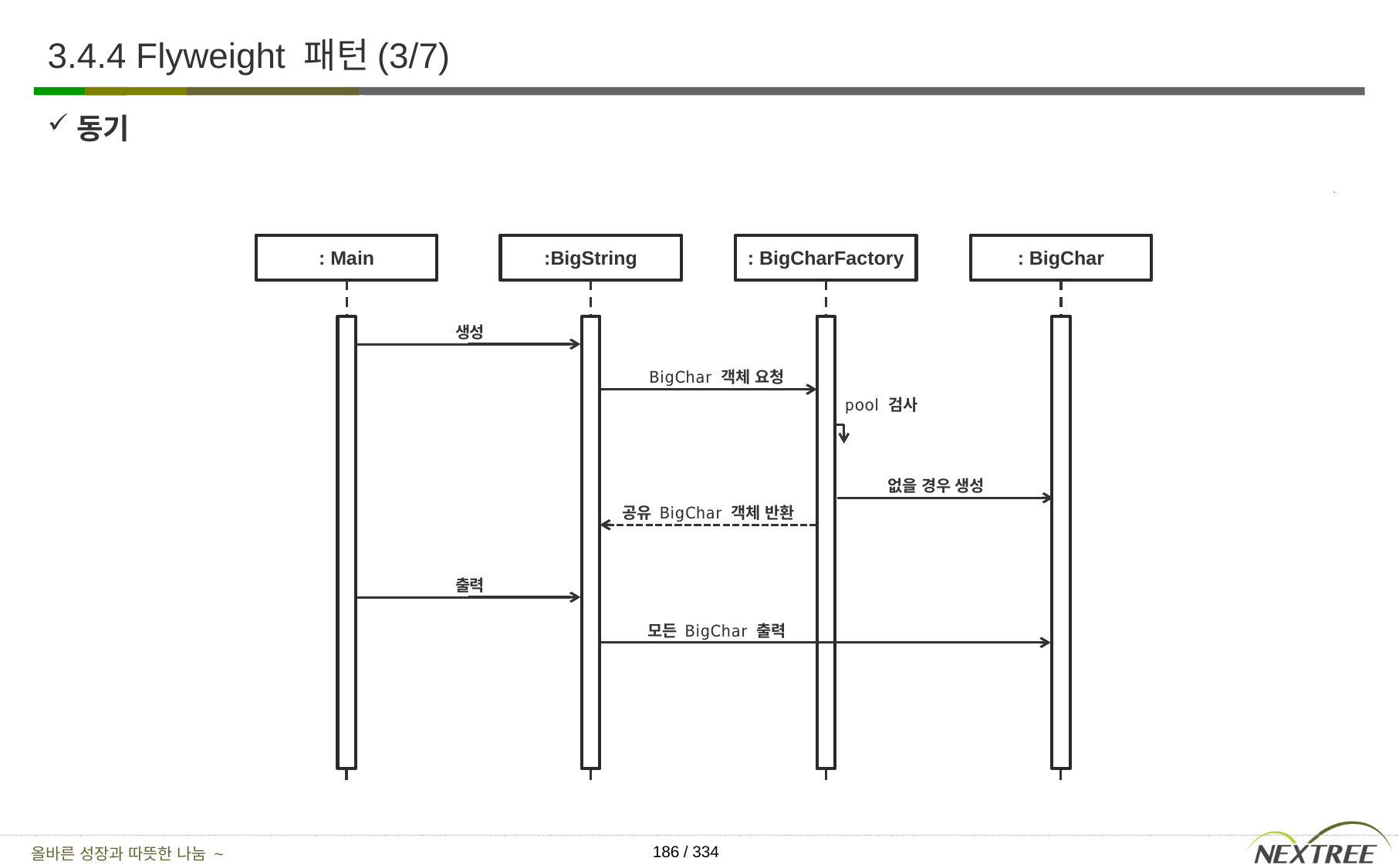

# 3.4.4 Flyweight 패턴(3/7)
동기
: Main
:BigString
: BigCharFactory
: BigChar

생성

BigChar 객체 요청

pool 검사

없을 경우 생성

공유 BigChar 객체 반환

출력

모든 BigChar 출력